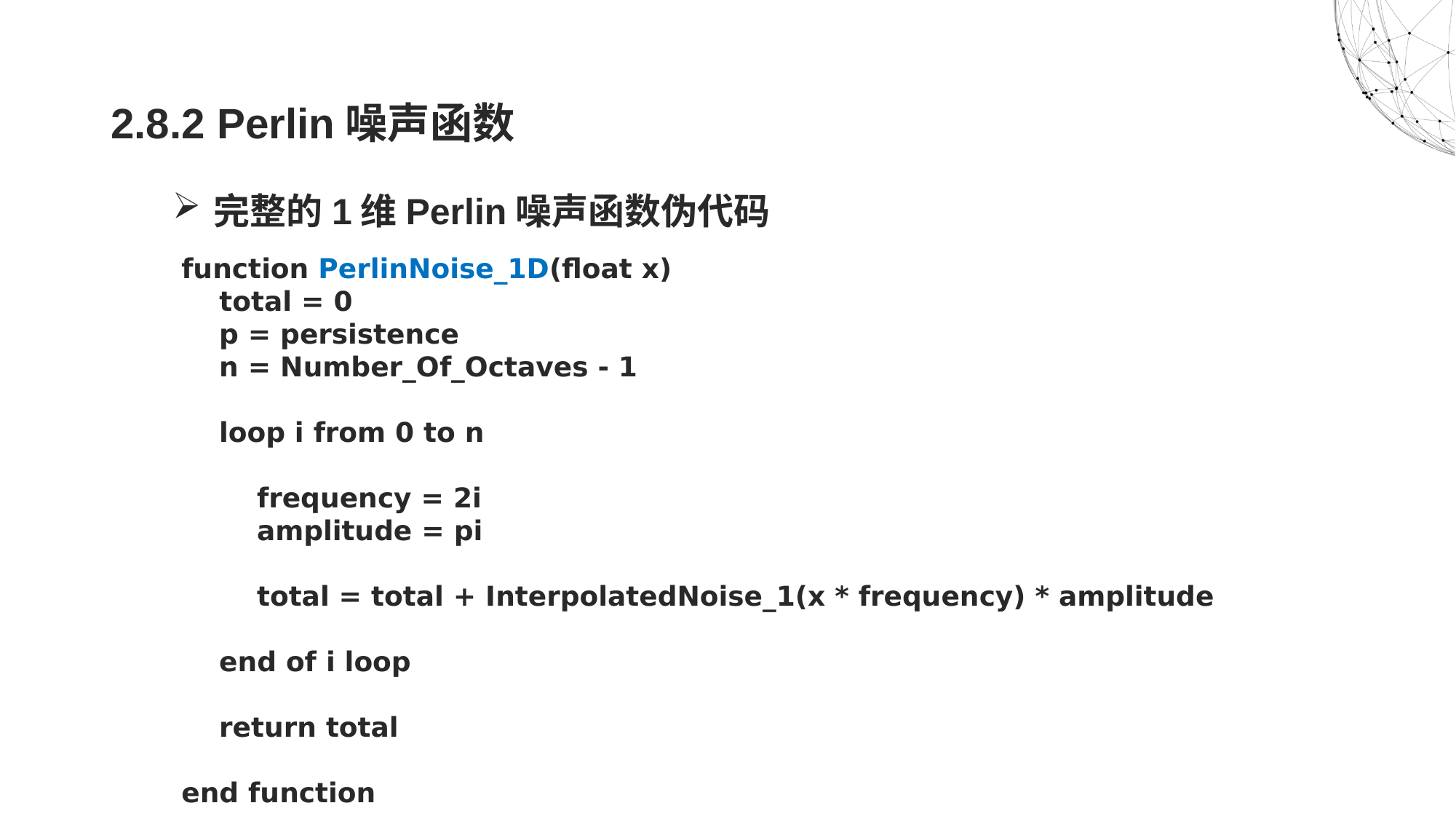

2.8.2 Perlin噪声函数
完整的1维Perlin噪声函数伪代码
  function PerlinNoise_1D(float x)
      total = 0
      p = persistence
      n = Number_Of_Octaves - 1
      loop i from 0 to n
          frequency = 2i
          amplitude = pi
          total = total + InterpolatedNoise_1(x * frequency) * amplitude
      end of i loop
      return total
  end function